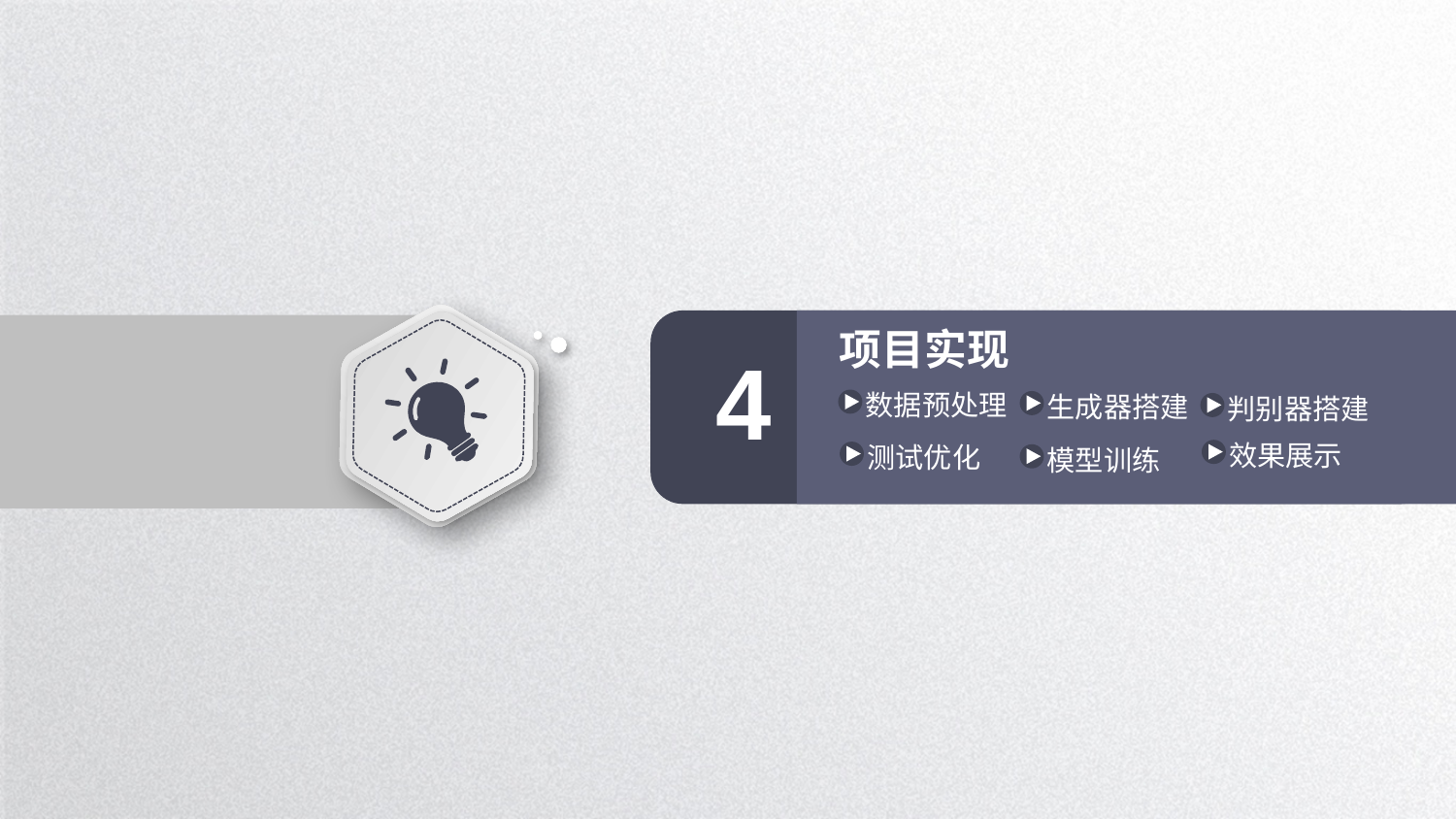

项目实现

4

数据预处理

生成器搭建

判别器搭建

效果展示

测试优化

模型训练